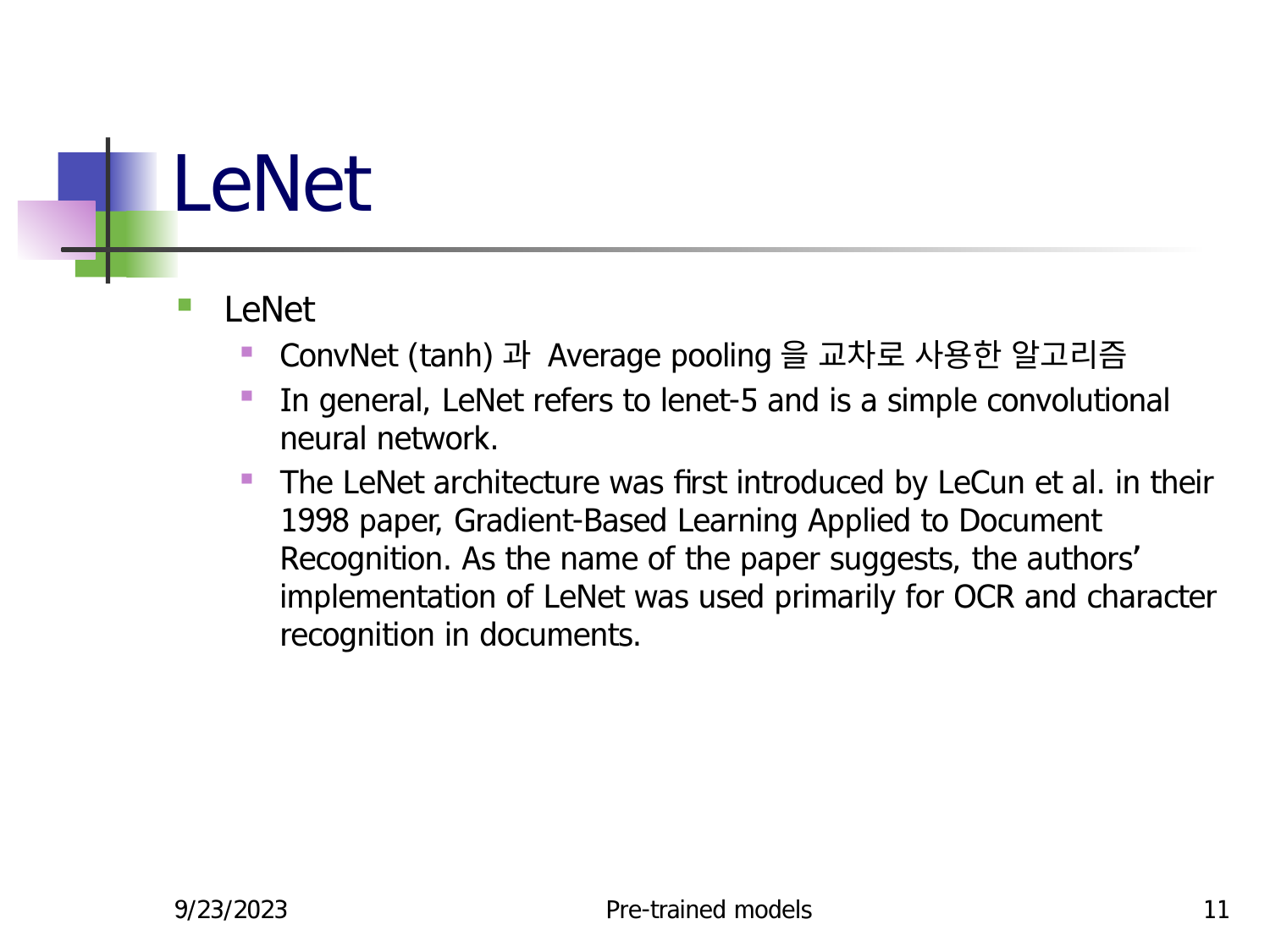

# LeNet
LeNet
ConvNet (tanh)과 Average pooling을 교차로 사용한 알고리즘
In general, LeNet refers to lenet-5 and is a simple convolutional neural network.
The LeNet architecture was first introduced by LeCun et al. in their 1998 paper, Gradient-Based Learning Applied to Document Recognition. As the name of the paper suggests, the authors’ implementation of LeNet was used primarily for OCR and character recognition in documents.

9/23/2023
Pre-trained models
11